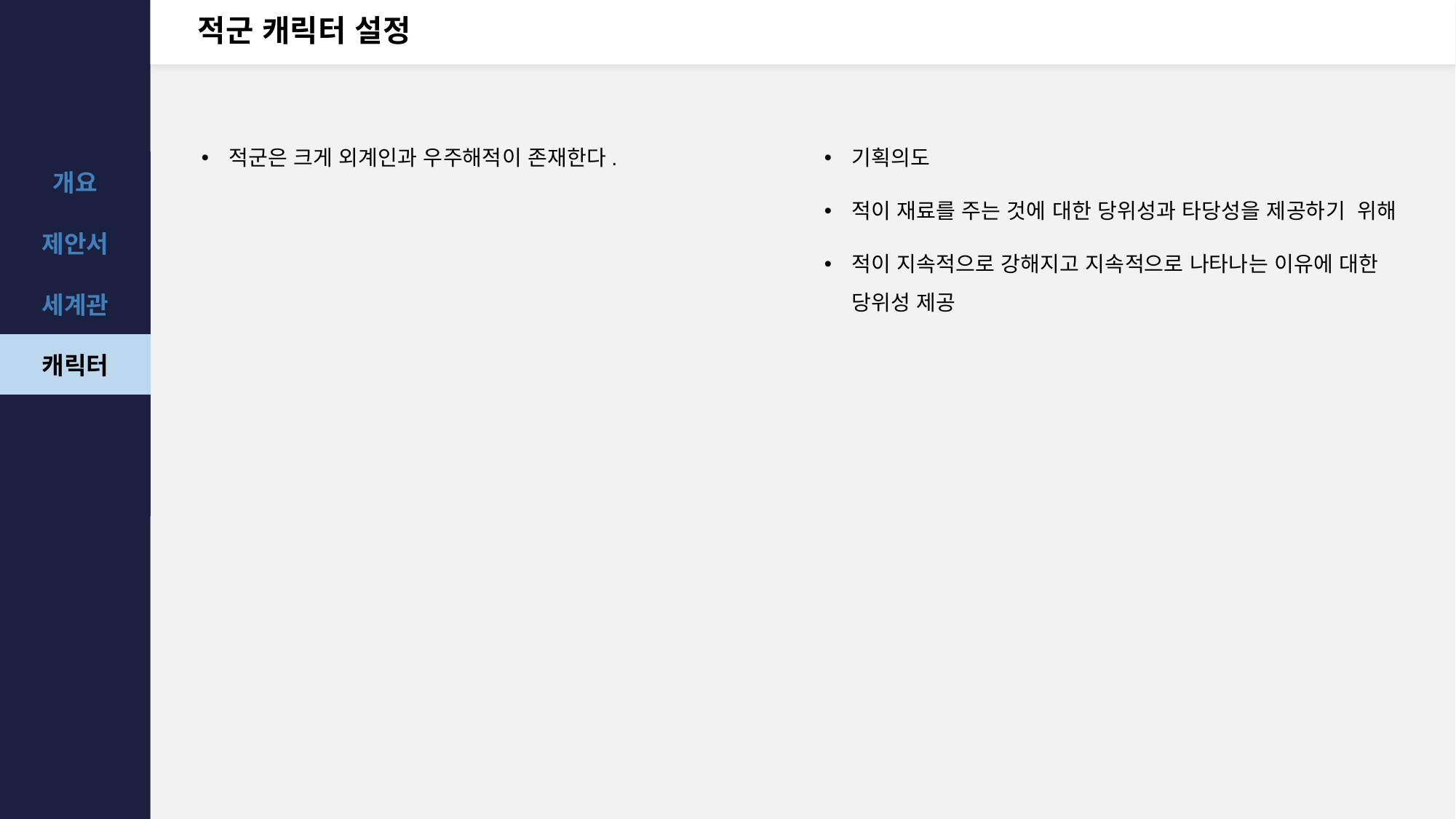

# 적군 캐릭터 설정
기획의도
적이 재료를 주는 것에 대한 당위성과 타당성을 제공하기  위해
적이 지속적으로 강해지고 지속적으로 나타나는 이유에 대한 당위성 제공
적군은 크게 외계인과 우주해적이 존재한다.